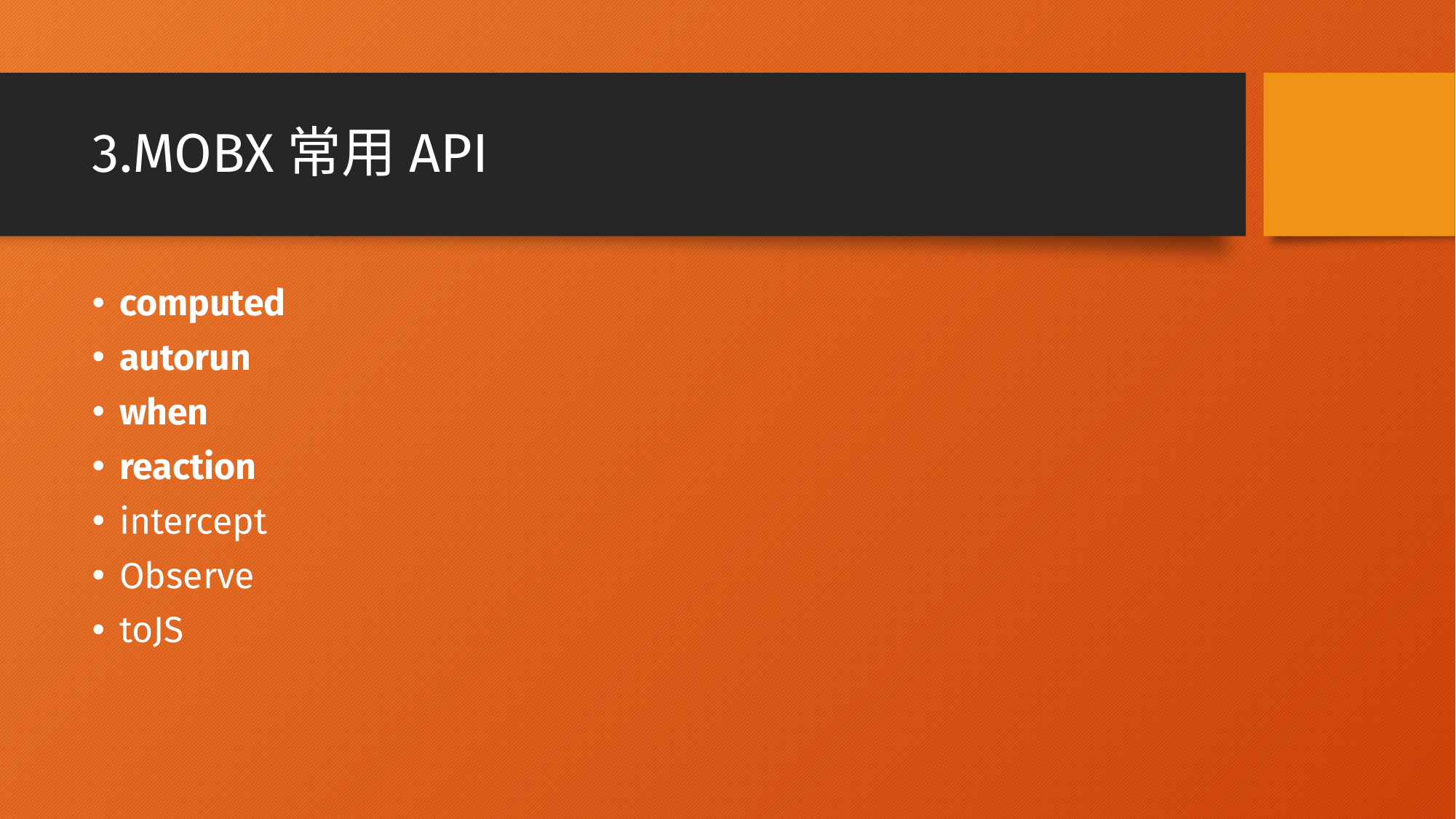

# 3.MOBX常用API
computed
autorun
when
reaction
intercept
Observe
toJS